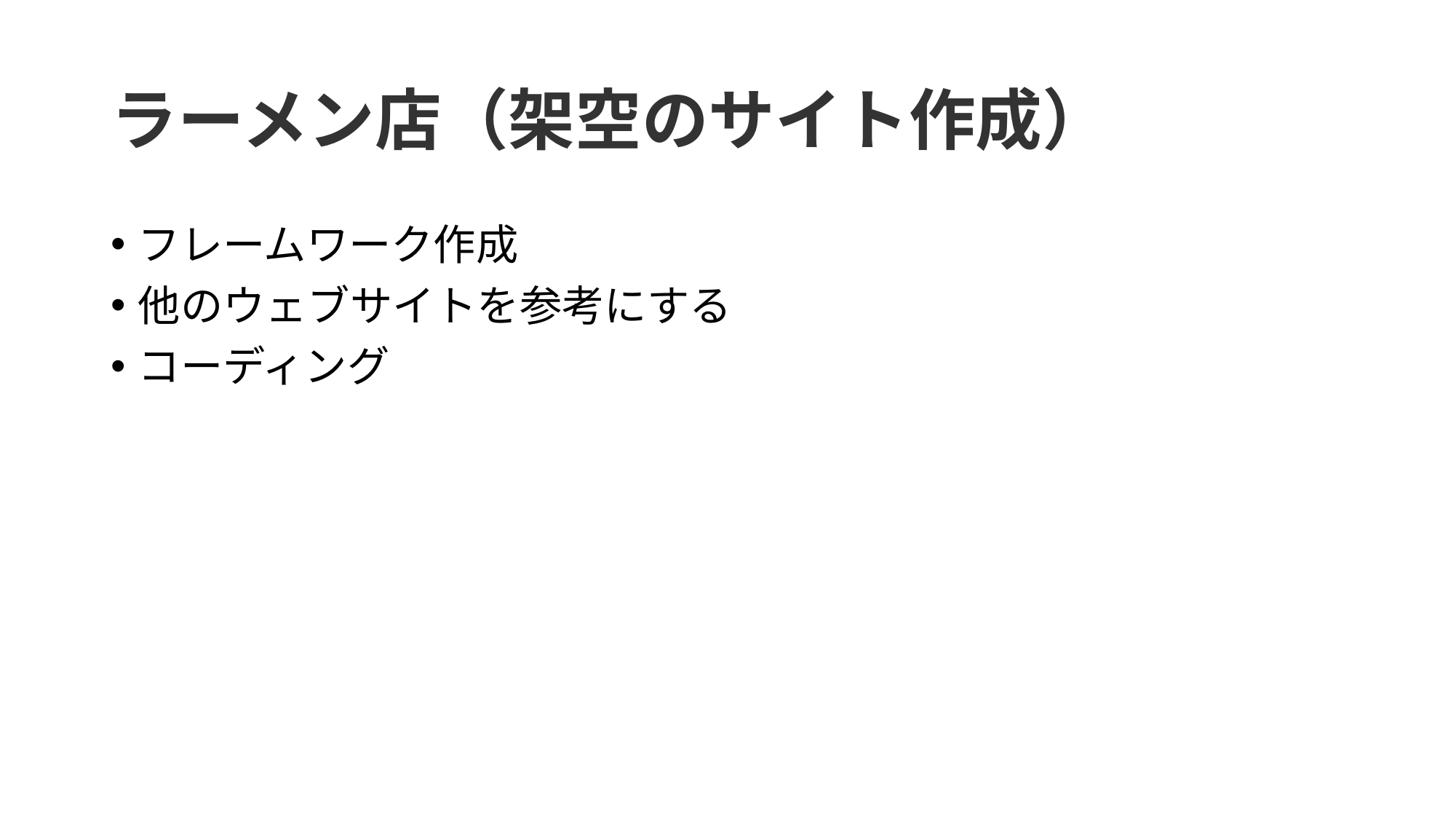

# ラーメン店（架空のサイト作成）
フレームワーク作成
他のウェブサイトを参考にする
コーディング